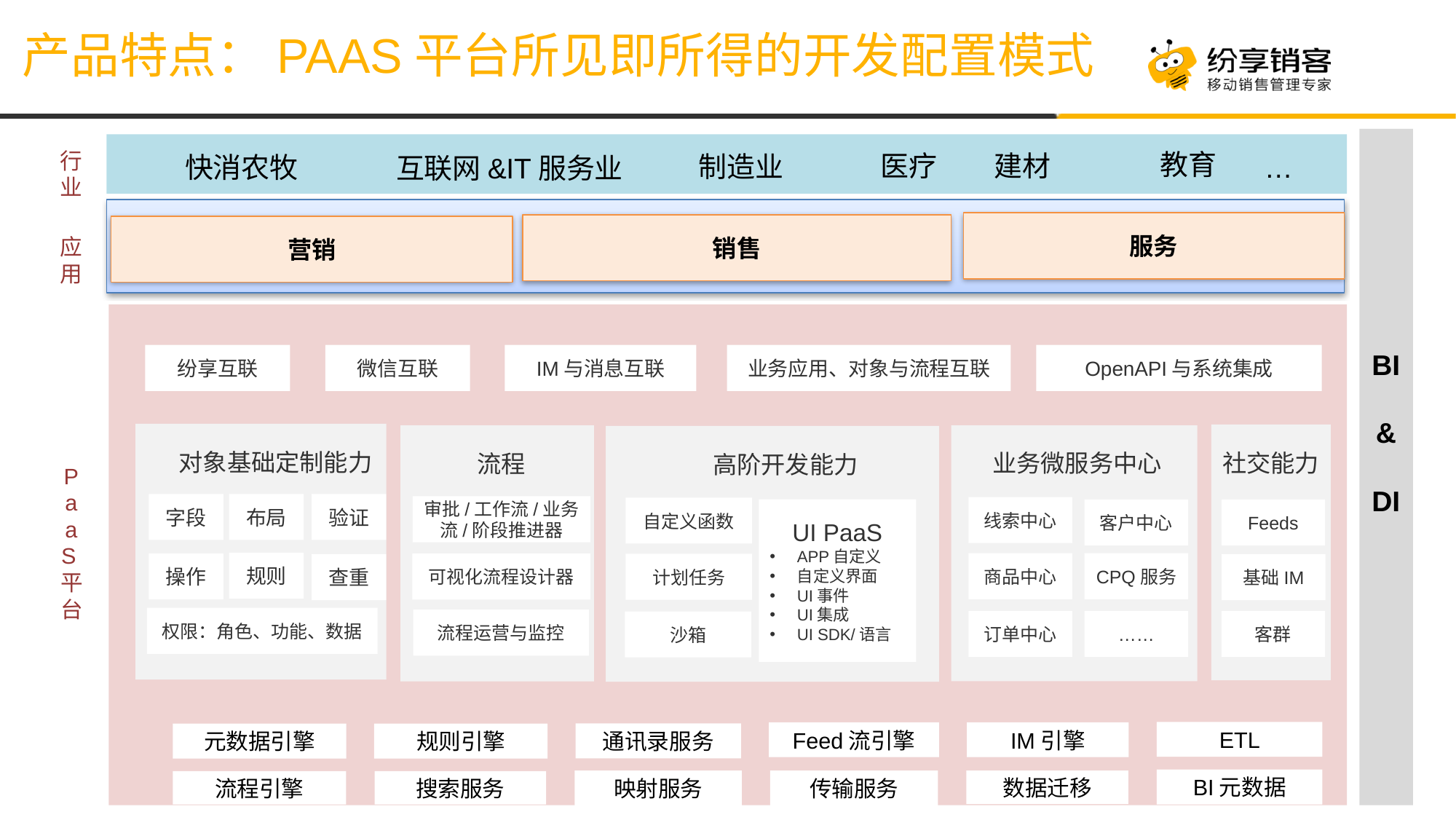

产品特点：PAAS平台所见即所得的开发配置模式

教育
 医疗         建材
行业
制造业
…
快消农牧
互联网&IT服务业

服务
销售
营销
应用

BI

&

DI
纷享互联
微信互联
IM与消息互联
业务应用、对象与流程互联
OpenAPI与系统集成

业务微服务中心
线索中心
客户中心
商品中心
CPQ服务
订单中心
……

高阶开发能力
自定义函数
UI PaaS
APP自定义
自定义界面
UI事件
UI集成
UI SDK/语言
计划任务
沙箱
对象基础定制能力
社交能力
流程
审批/工作流/业务流/阶段推进器
可视化流程设计器
流程运营与监控
PaaS平
台
验证
布局
字段
Feeds
规则
操作
基础IM
查重
权限：角色、功能、数据
客群
ETL
Feed流引擎
IM引擎
通讯录服务
元数据引擎
规则引擎
BI元数据
数据迁移
传输服务
映射服务
流程引擎
搜索服务